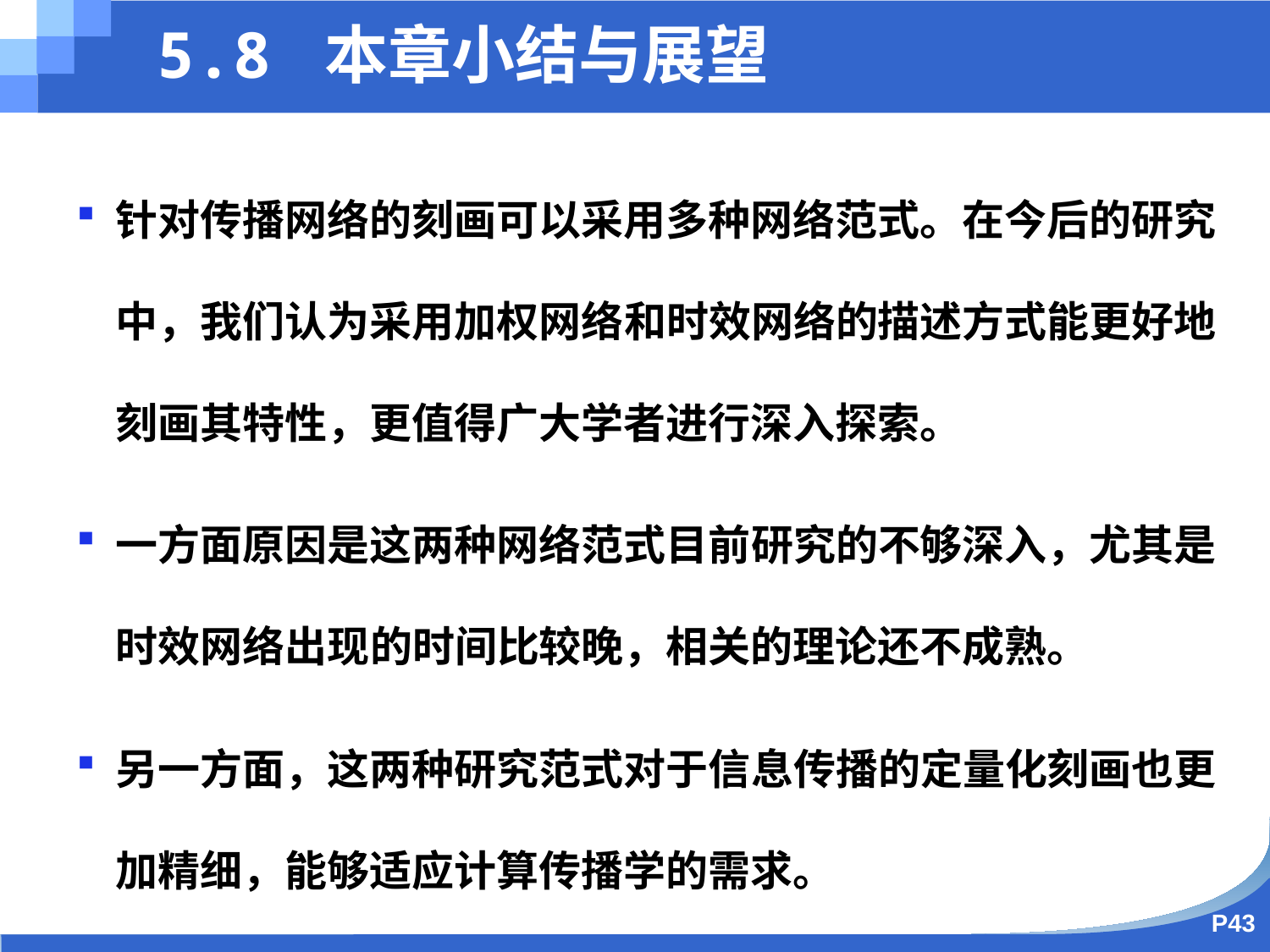

5.8 本章小结与展望
针对传播网络的刻画可以采用多种网络范式。在今后的研究中，我们认为采用加权网络和时效网络的描述方式能更好地刻画其特性，更值得广大学者进行深入探索。
一方面原因是这两种网络范式目前研究的不够深入，尤其是时效网络出现的时间比较晚，相关的理论还不成熟。
另一方面，这两种研究范式对于信息传播的定量化刻画也更加精细，能够适应计算传播学的需求。
P43